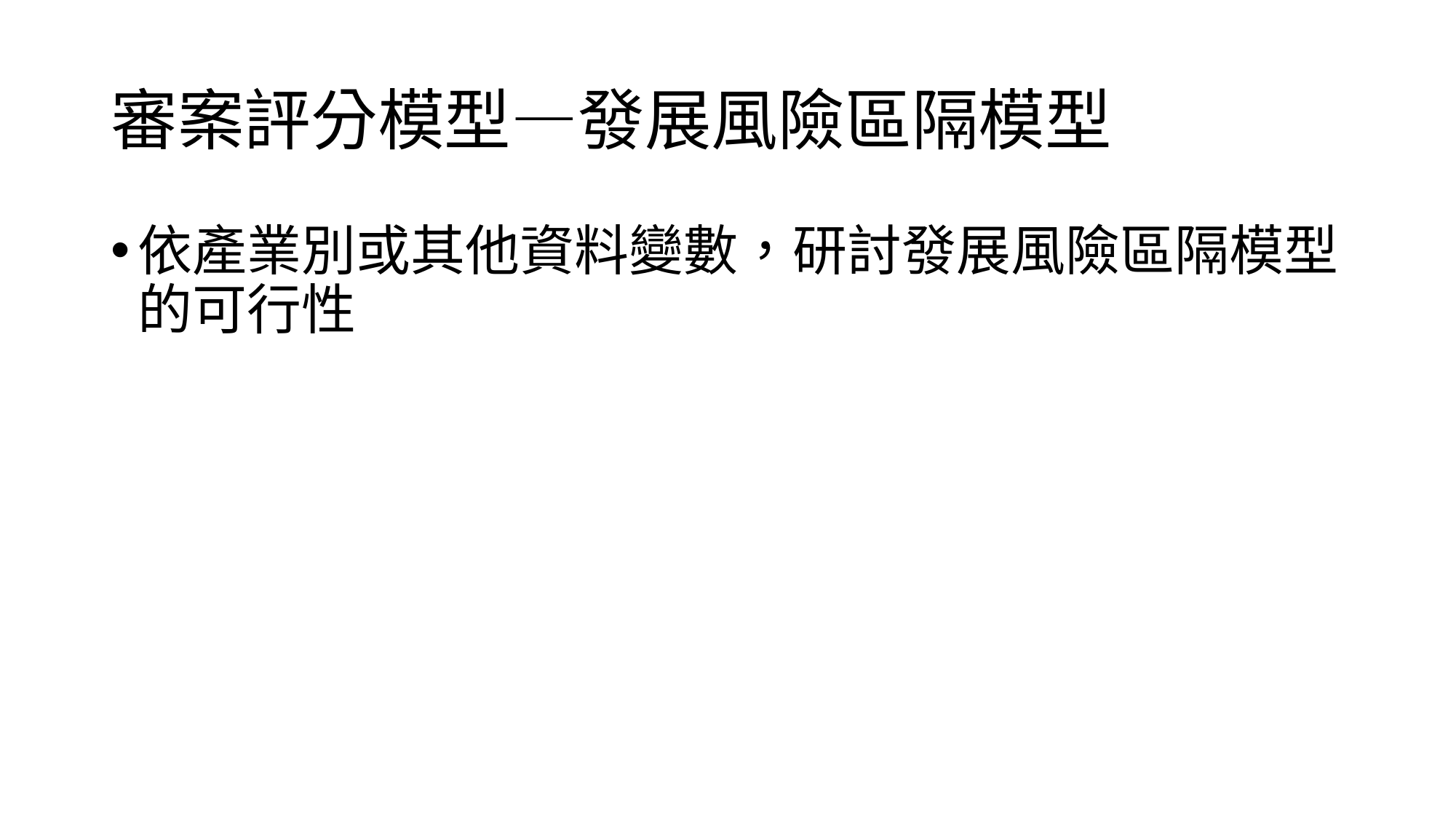

# 審案評分模型—發展風險區隔模型
依產業別或其他資料變數，研討發展風險區隔模型的可行性